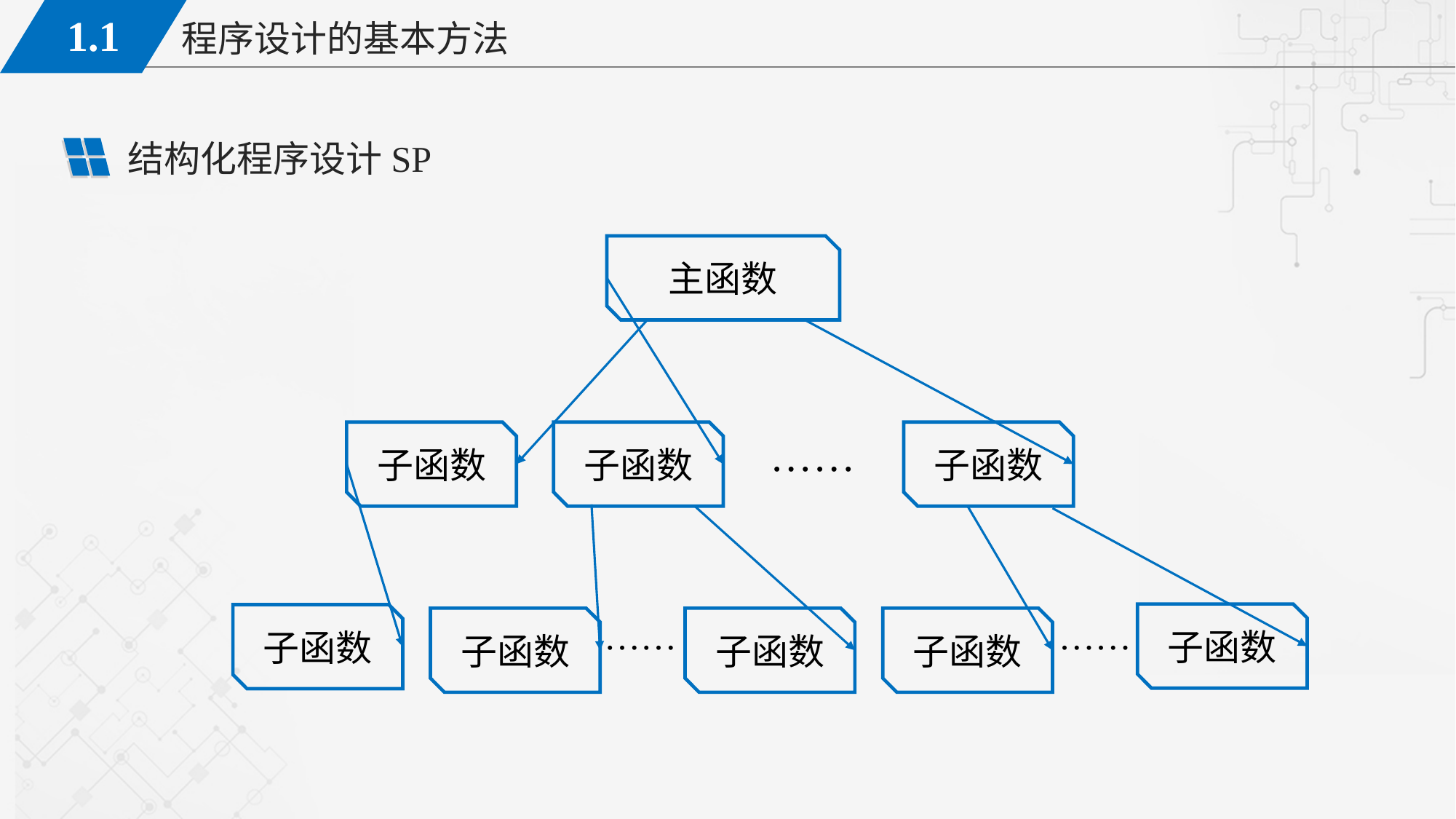

结构化程序设计SP

主函数
子函数
子函数
子函数
……
子函数
子函数
子函数
……
子函数
子函数
……